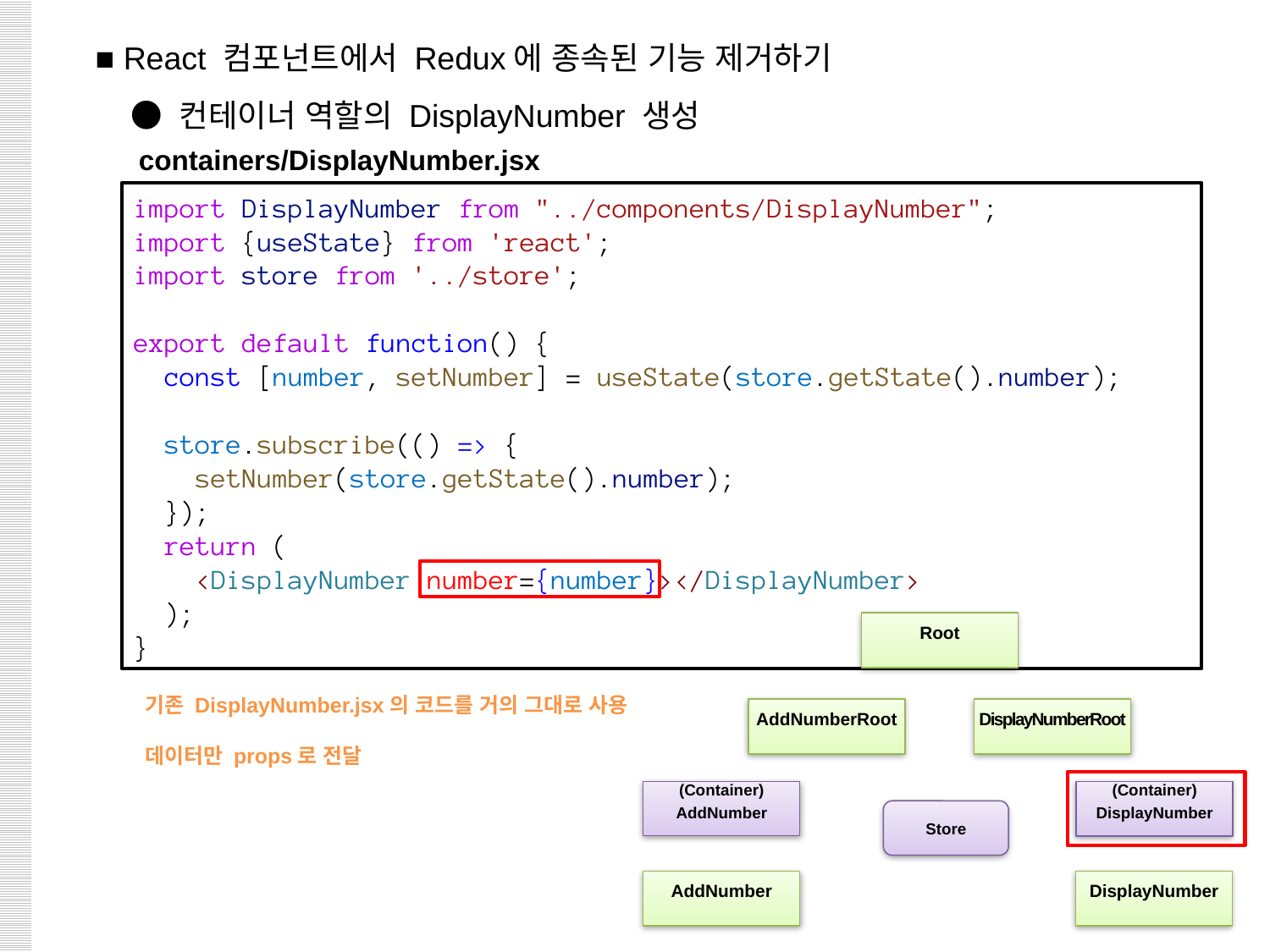

■ React 컴포넌트에서 Redux에 종속된 기능 제거하기
    ● 컨테이너 역할의 DisplayNumber 생성
containers/DisplayNumber.jsx
import DisplayNumber from "../components/DisplayNumber";
import {useState} from 'react';
import store from '../store';
export default function() {
  const [number, setNumber] = useState(store.getState().number);
  store.subscribe(() => {
    setNumber(store.getState().number);
  });
  return (
    <DisplayNumber number={number}></DisplayNumber>
  );
}

Root
AddNumberRoot
DisplayNumberRoot
(Container)
AddNumber
(Container)
DisplayNumber
Store
DisplayNumber
AddNumber
기존 DisplayNumber.jsx의 코드를 거의 그대로 사용

데이터만 props로 전달